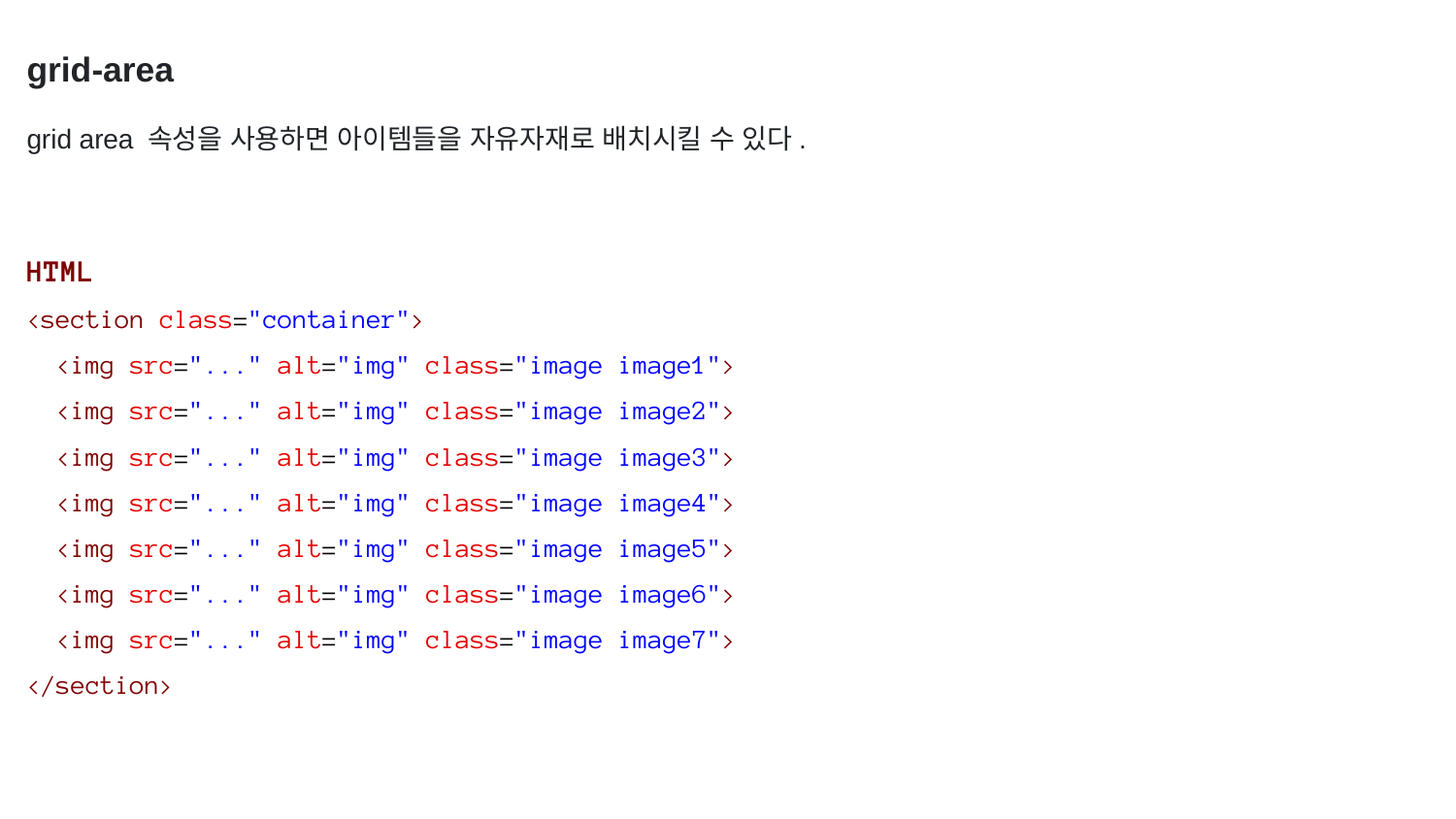

grid-area
grid area 속성을 사용하면 아이템들을 자유자재로 배치시킬 수 있다.

HTML
<section class="container">
  <img src="..." alt="img" class="image image1">
  <img src="..." alt="img" class="image image2">
  <img src="..." alt="img" class="image image3">
  <img src="..." alt="img" class="image image4">
  <img src="..." alt="img" class="image image5">
  <img src="..." alt="img" class="image image6">
  <img src="..." alt="img" class="image image7">
</section>